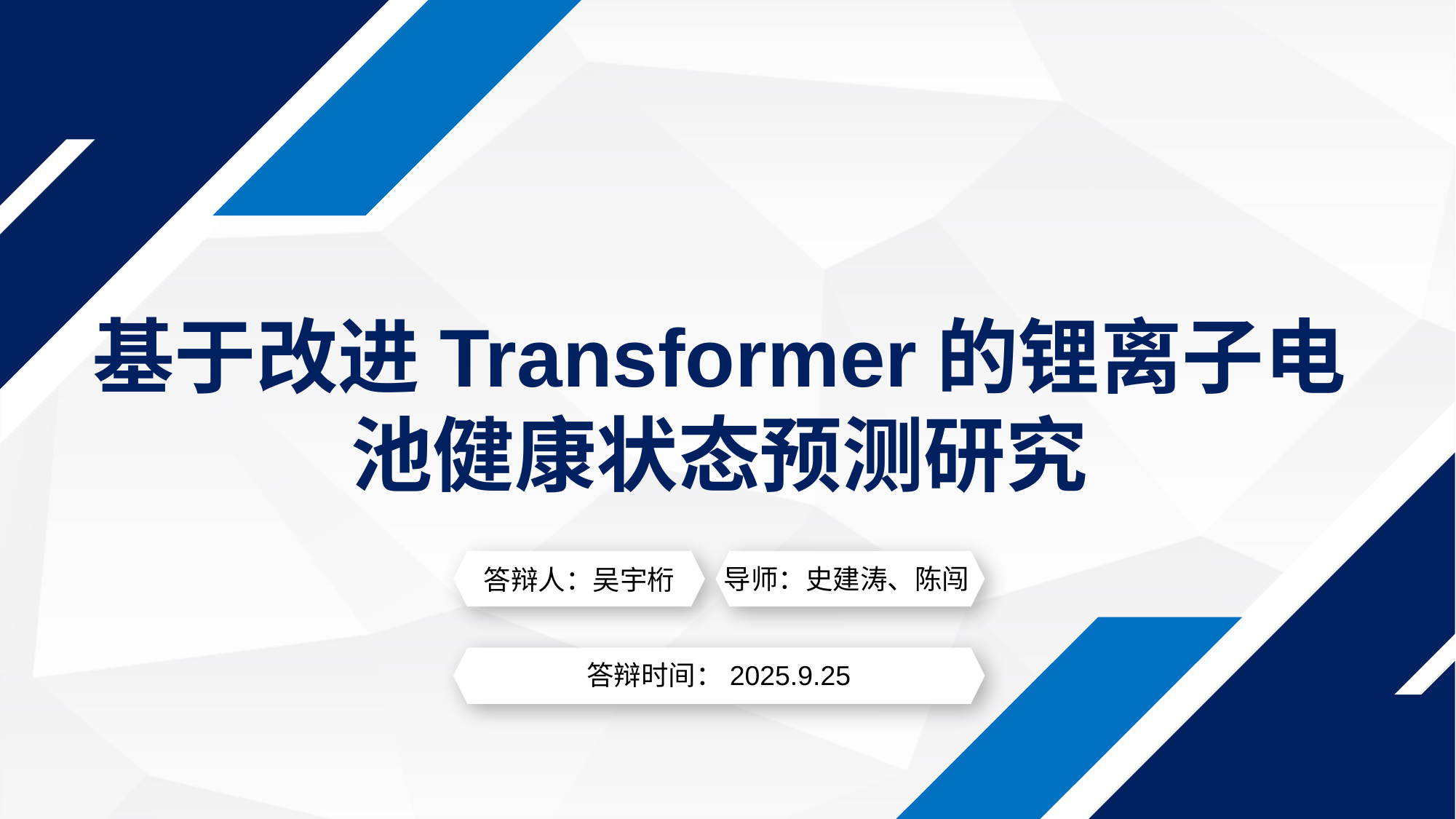

基于改进Transformer的锂离子电池健康状态预测研究

答辩人：吴宇桁
导师：史建涛、陈闯

答辩时间：2025.9.25